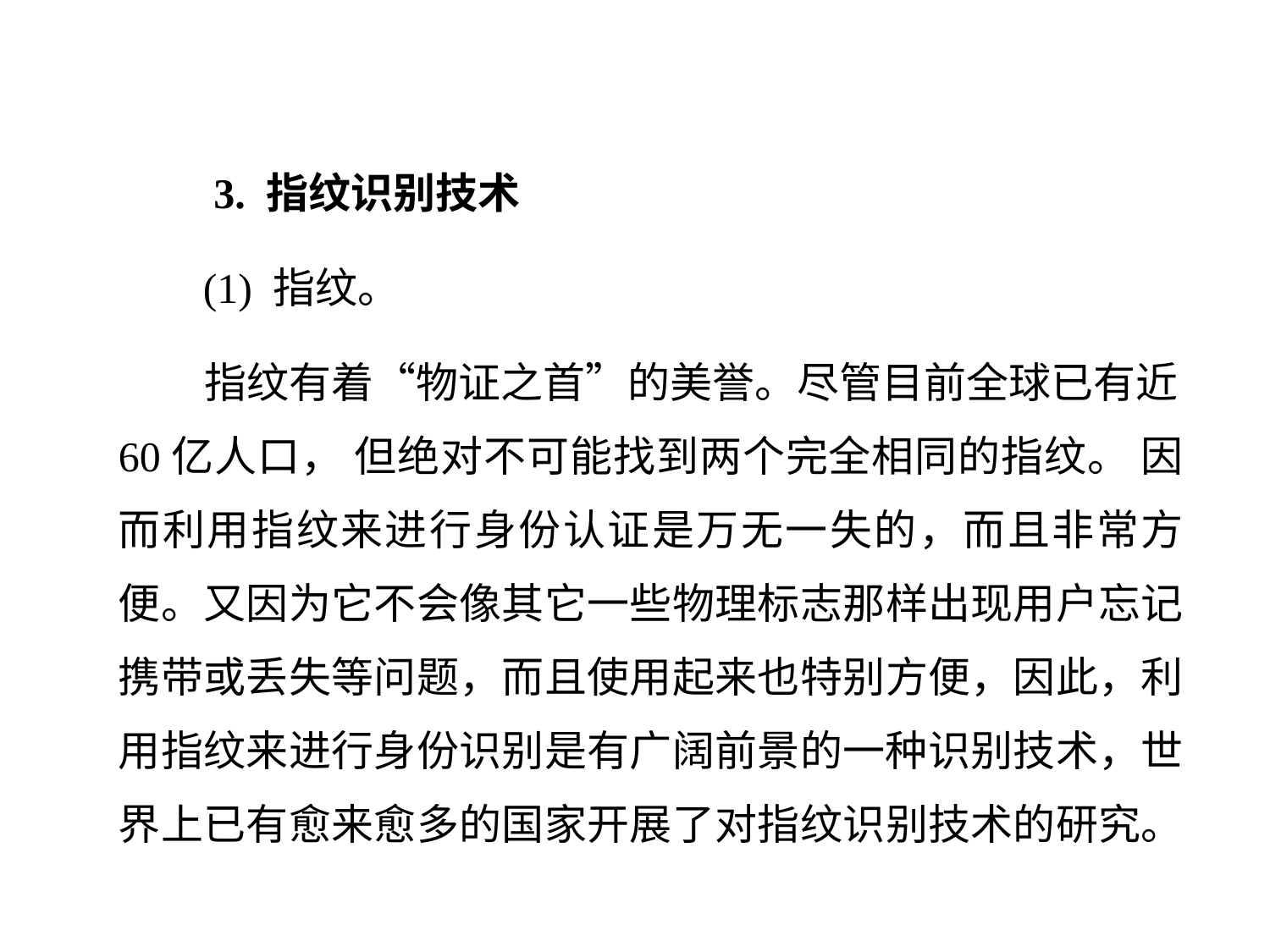

3. 指纹识别技术
        (1) 指纹。
        指纹有着“物证之首”的美誉。尽管目前全球已有近60亿人口， 但绝对不可能找到两个完全相同的指纹。 因而利用指纹来进行身份认证是万无一失的，而且非常方便。又因为它不会像其它一些物理标志那样出现用户忘记携带或丢失等问题，而且使用起来也特别方便，因此，利用指纹来进行身份识别是有广阔前景的一种识别技术，世界上已有愈来愈多的国家开展了对指纹识别技术的研究。